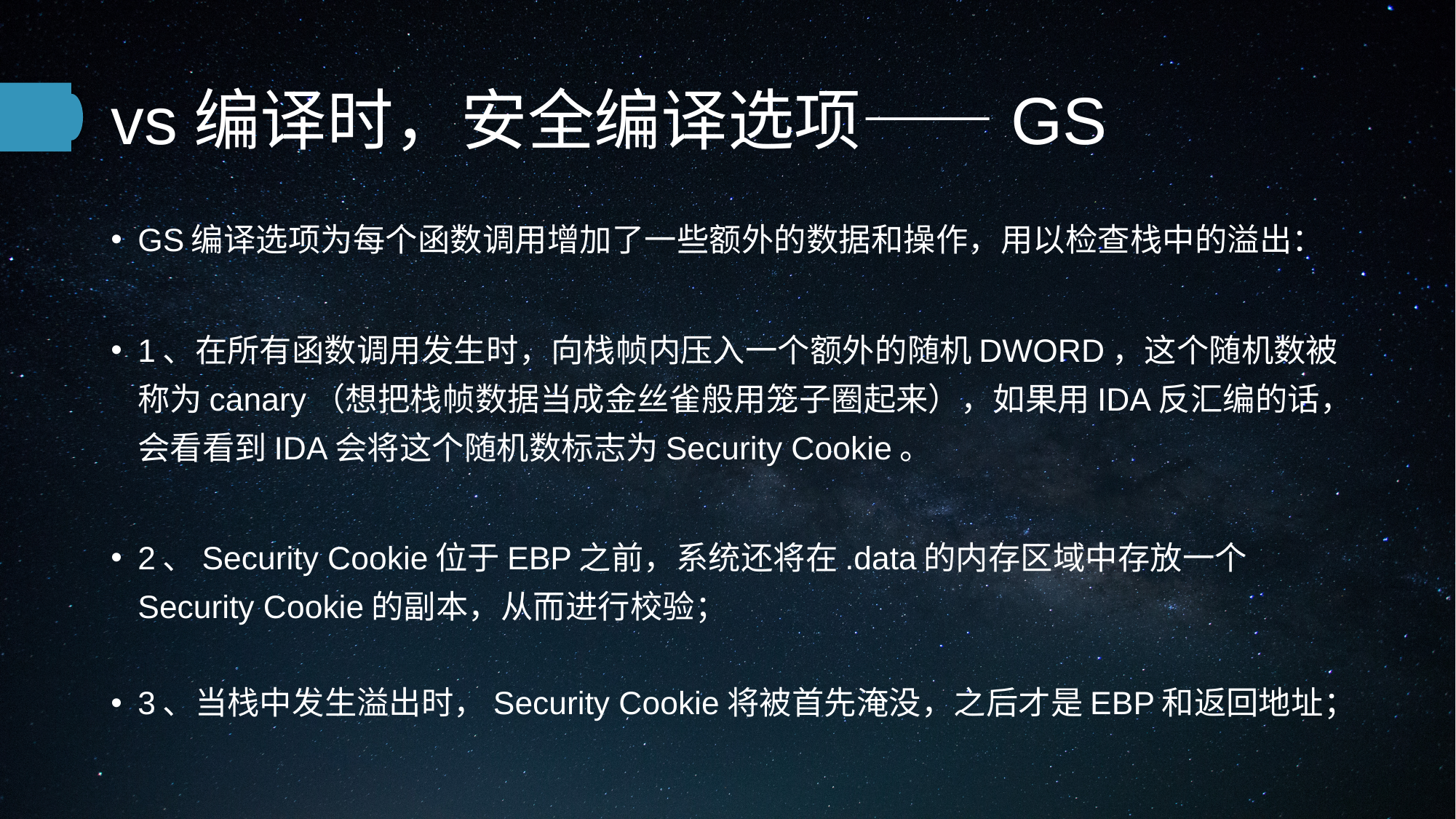

# vs编译时，安全编译选项——GS
GS编译选项为每个函数调用增加了一些额外的数据和操作，用以检查栈中的溢出：

1、在所有函数调用发生时，向栈帧内压入一个额外的随机DWORD，这个随机数被称为canary（想把栈帧数据当成金丝雀般用笼子圈起来），如果用IDA反汇编的话，会看看到IDA会将这个随机数标志为Security Cookie。

2、Security Cookie位于EBP之前，系统还将在.data的内存区域中存放一个Security Cookie的副本，从而进行校验；

3、当栈中发生溢出时，Security Cookie将被首先淹没，之后才是EBP和返回地址；